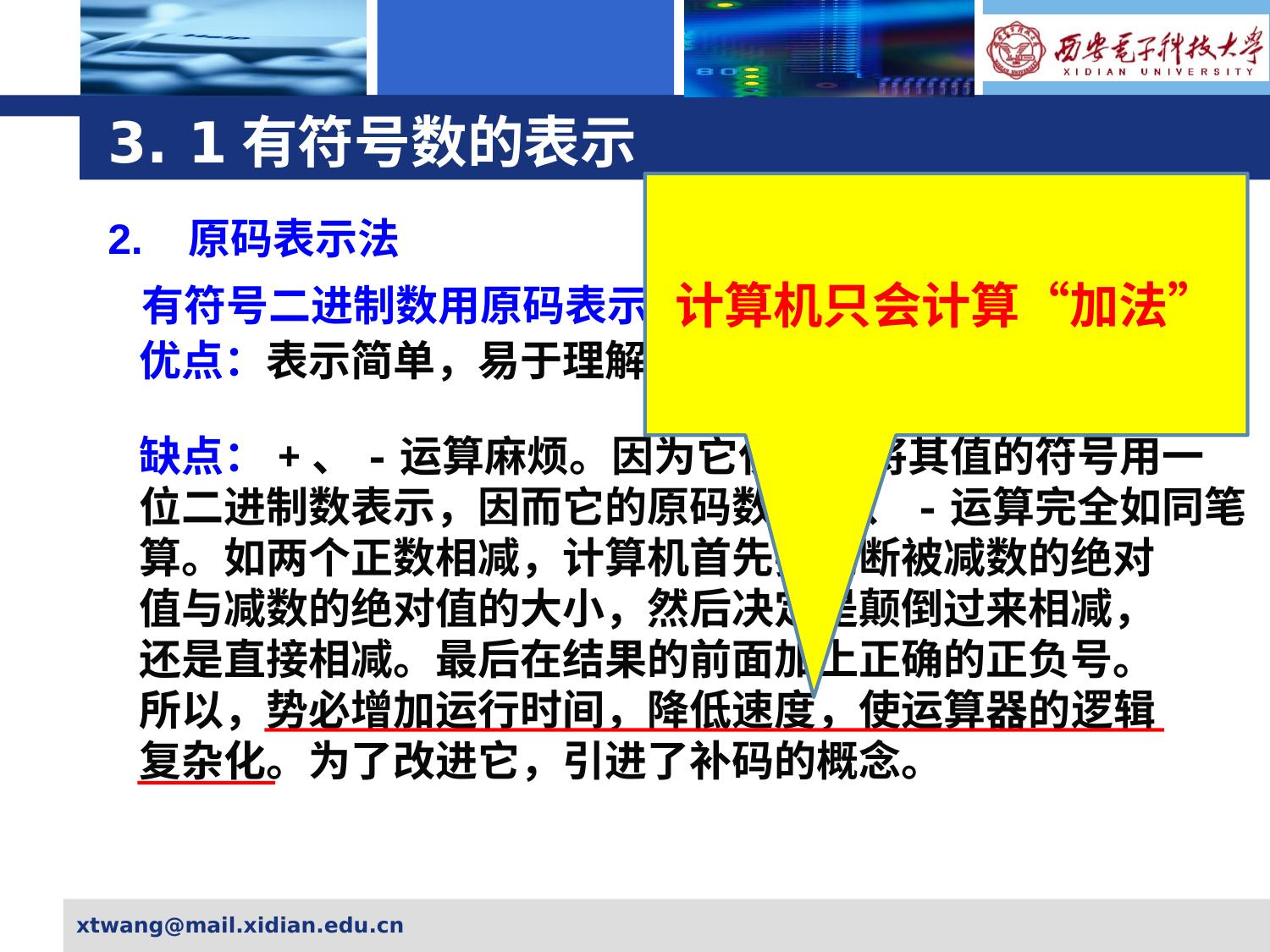

# 3. 1有符号数的表示
计算机只会计算“加法”
2.   原码表示法
有符号二进制数用原码表示的优缺点：
优点：表示简单，易于理解，真值转换方便。
缺点：+、-运算麻烦。因为它仅仅是将其值的符号用一
位二进制数表示，因而它的原码数的+、-运算完全如同笔
算。如两个正数相减，计算机首先要判断被减数的绝对
值与减数的绝对值的大小，然后决定是颠倒过来相减，
还是直接相减。最后在结果的前面加上正确的正负号。
所以，势必增加运行时间，降低速度，使运算器的逻辑
复杂化。为了改进它，引进了补码的概念。

xtwang@mail.xidian.edu.cn